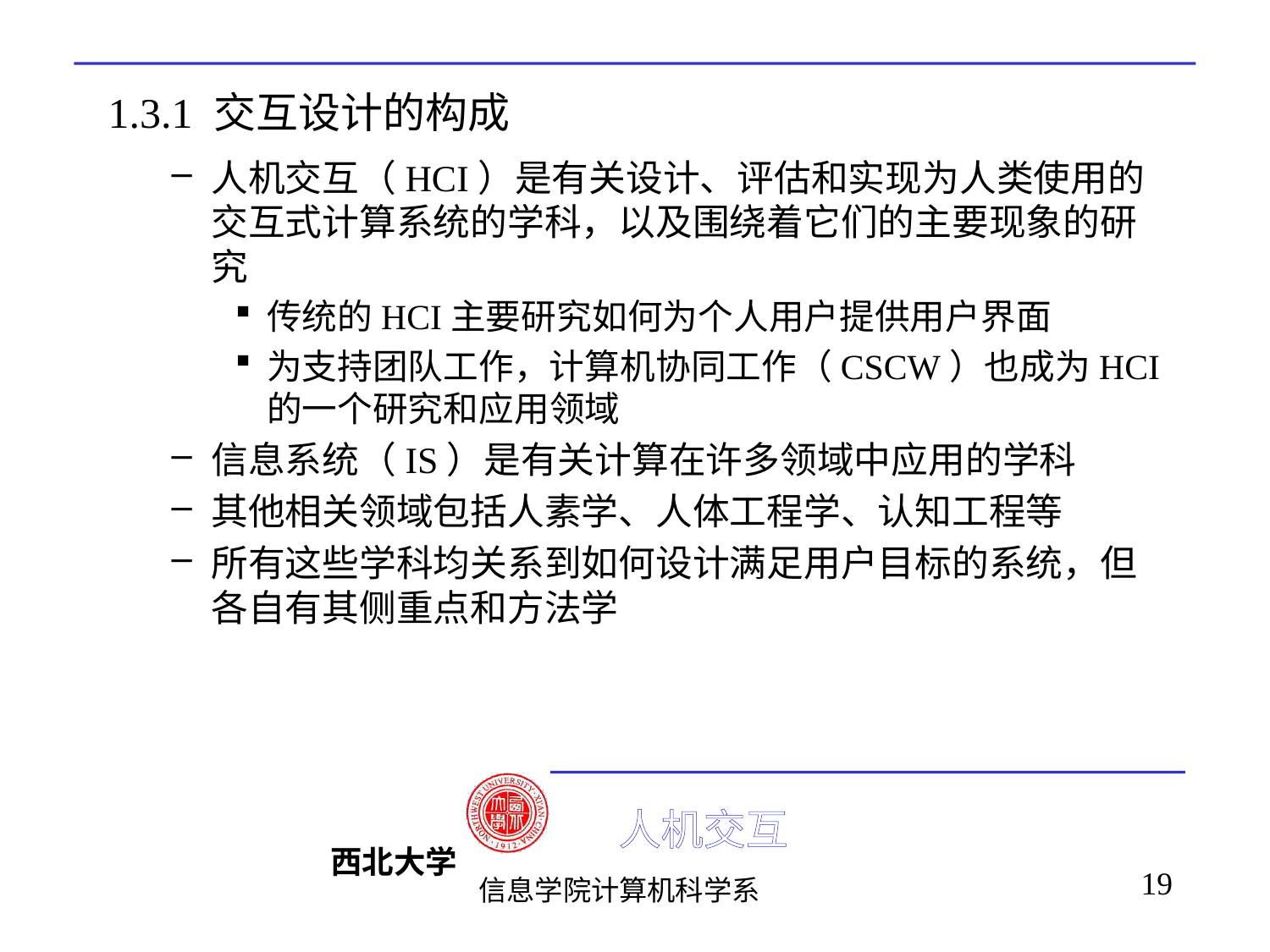

# 1.3.1 交互设计的构成
人机交互（HCI）是有关设计、评估和实现为人类使用的交互式计算系统的学科，以及围绕着它们的主要现象的研究
传统的HCI主要研究如何为个人用户提供用户界面
为支持团队工作，计算机协同工作（CSCW）也成为HCI的一个研究和应用领域
信息系统（IS）是有关计算在许多领域中应用的学科
其他相关领域包括人素学、人体工程学、认知工程等
所有这些学科均关系到如何设计满足用户目标的系统，但各自有其侧重点和方法学
19